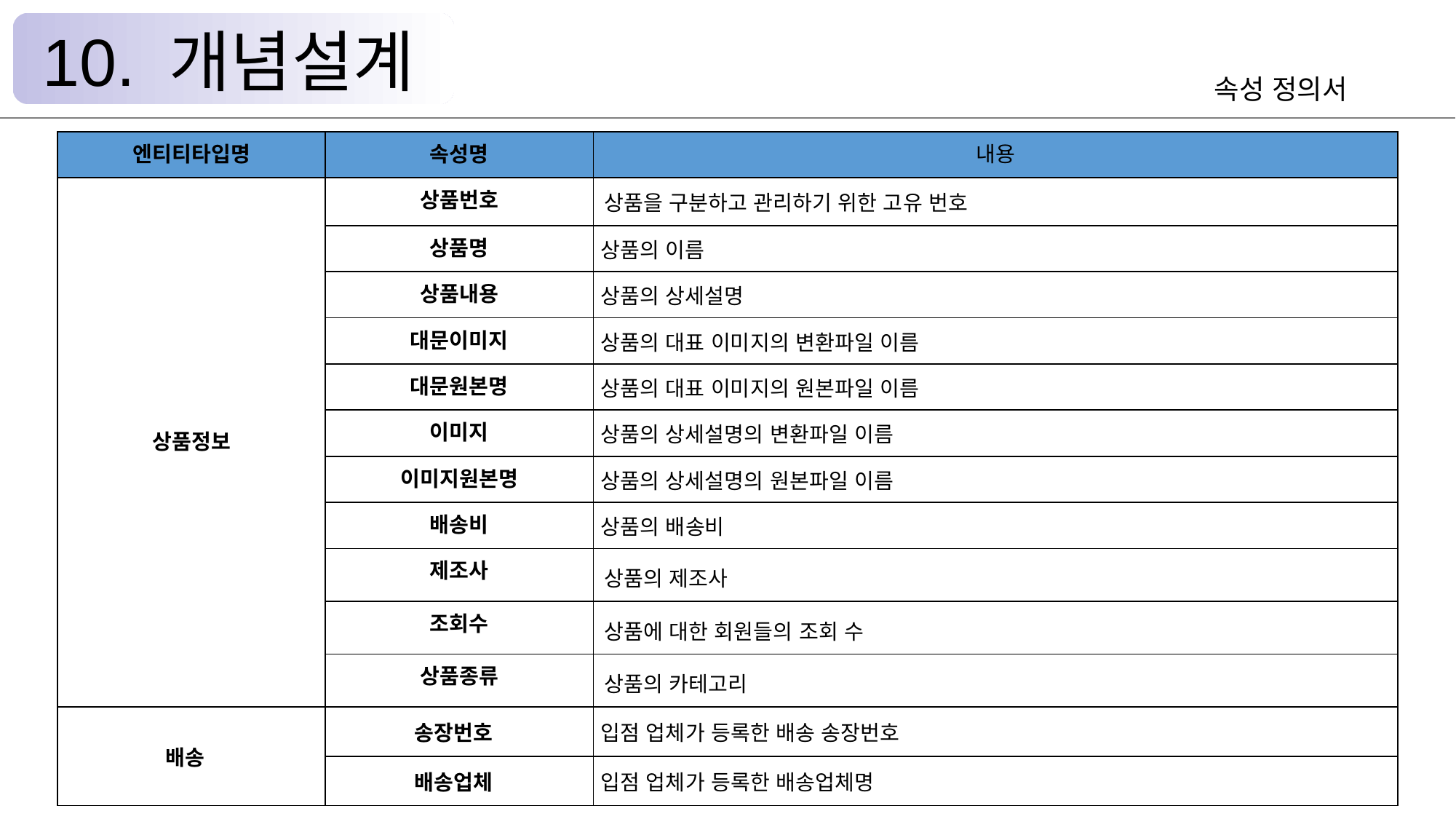

10. 개념설계

속성 정의서
| 엔티티타입명 | 속성명 | 내용 |
| --- | --- | --- |
| 상품정보 | 상품번호 | 상품을 구분하고 관리하기 위한 고유 번호 |
|  | 상품명 | 상품의 이름 |
|  | 상품내용 | 상품의 상세설명 |
|  | 대문이미지 | 상품의 대표 이미지의 변환파일 이름 |
|  | 대문원본명 | 상품의 대표 이미지의 원본파일 이름 |
|  | 이미지 | 상품의 상세설명의 변환파일 이름 |
|  | 이미지원본명 | 상품의 상세설명의 원본파일 이름 |
|  | 배송비 | 상품의 배송비 |
|  | 제조사 | 상품의 제조사 |
|  | 조회수 | 상품에 대한 회원들의 조회 수 |
|  | 상품종류 | 상품의 카테고리 |
| 배송 | 송장번호 | 입점 업체가 등록한 배송 송장번호 |
|  | 배송업체 | 입점 업체가 등록한 배송업체명 |